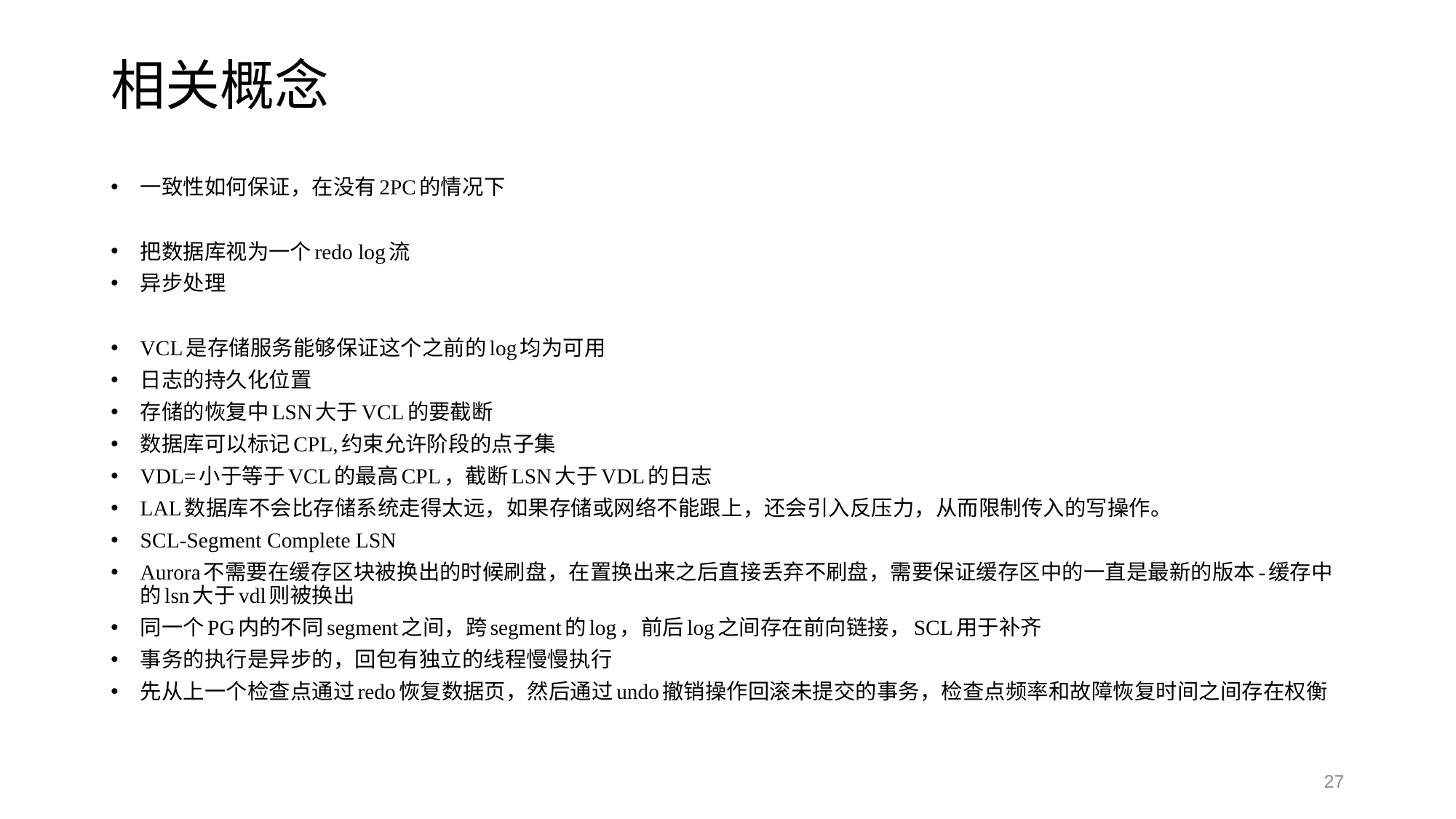

# 相关概念
一致性如何保证，在没有2PC的情况下

把数据库视为一个redo log流
异步处理

VCL是存储服务能够保证这个之前的log均为可用
日志的持久化位置
存储的恢复中LSN大于VCL的要截断
数据库可以标记CPL,约束允许阶段的点子集
VDL=小于等于VCL的最高CPL，截断LSN大于VDL的日志
LAL数据库不会比存储系统走得太远，如果存储或网络不能跟上，还会引入反压力，从而限制传入的写操作。
SCL-Segment Complete LSN
Aurora不需要在缓存区块被换出的时候刷盘，在置换出来之后直接丢弃不刷盘，需要保证缓存区中的一直是最新的版本-缓存中的lsn大于vdl则被换出
同一个PG内的不同segment之间，跨segment的log，前后log之间存在前向链接，SCL用于补齐
事务的执行是异步的，回包有独立的线程慢慢执行
先从上一个检查点通过redo恢复数据页，然后通过undo撤销操作回滚未提交的事务，检查点频率和故障恢复时间之间存在权衡
27